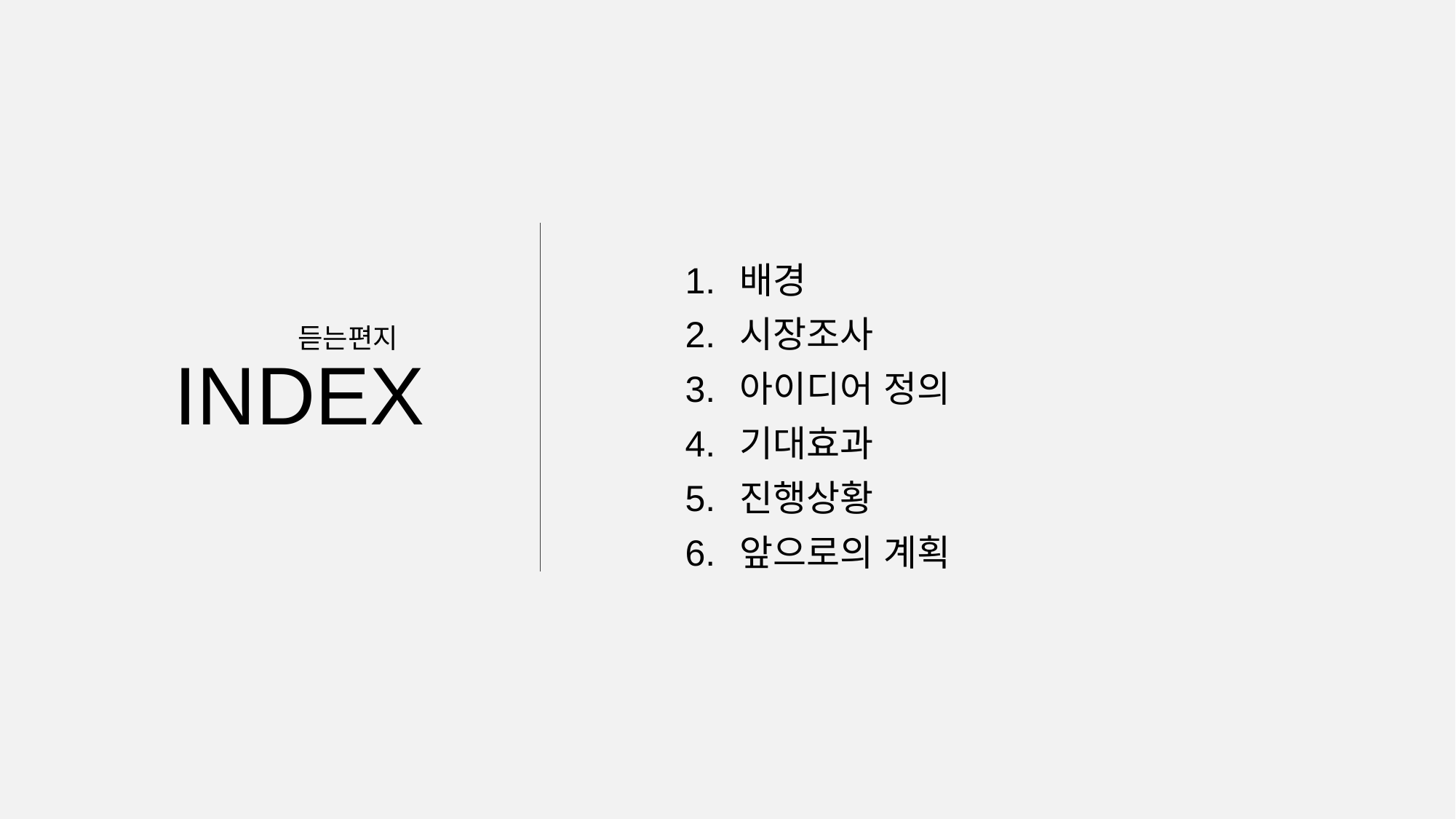

배경
시장조사
아이디어 정의
기대효과
진행상황
앞으로의 계획
듣는편지
# INDEX